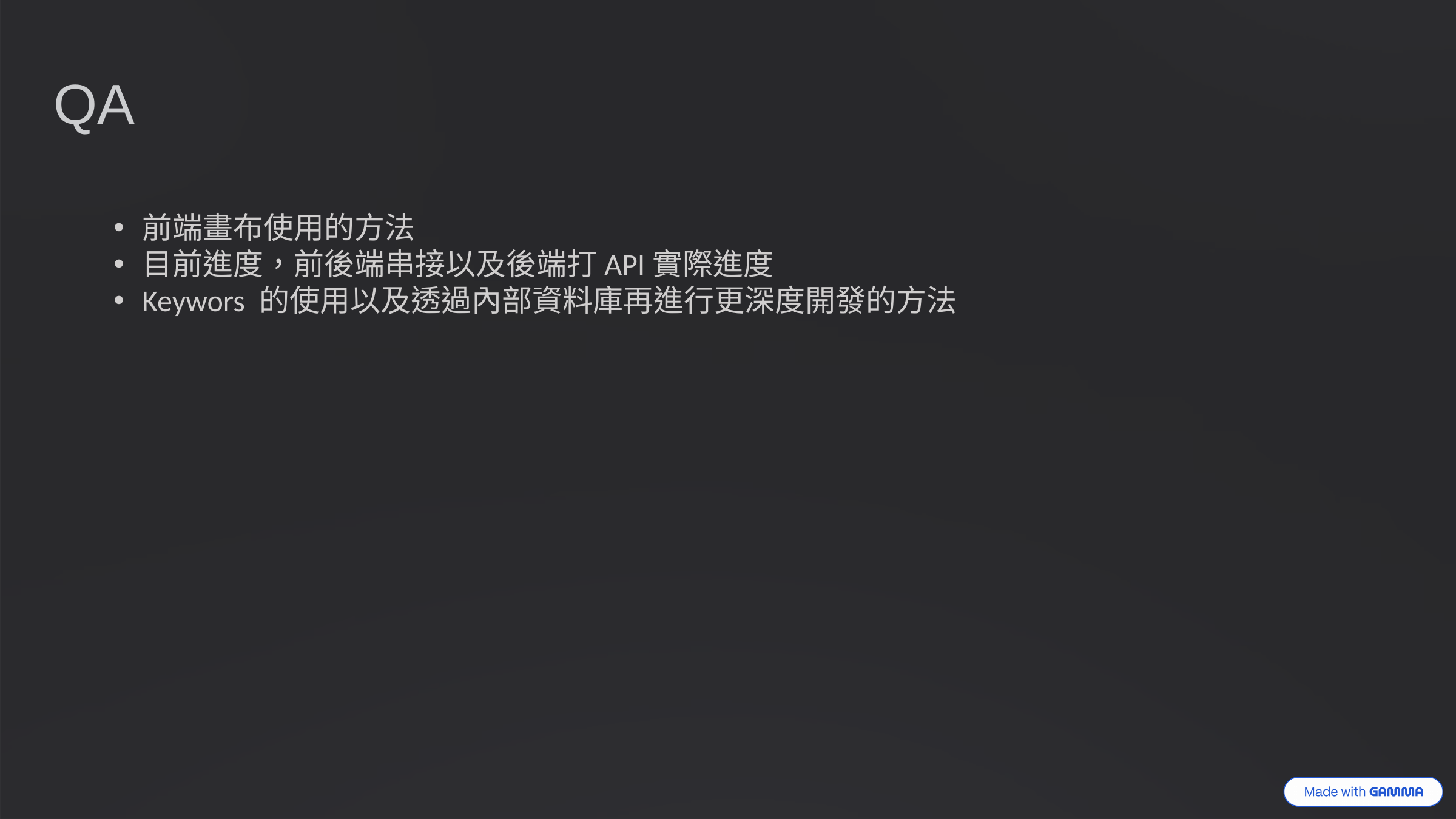

QA
前端畫布使用的方法
目前進度，前後端串接以及後端打API實際進度
Keywors 的使用以及透過內部資料庫再進行更深度開發的方法